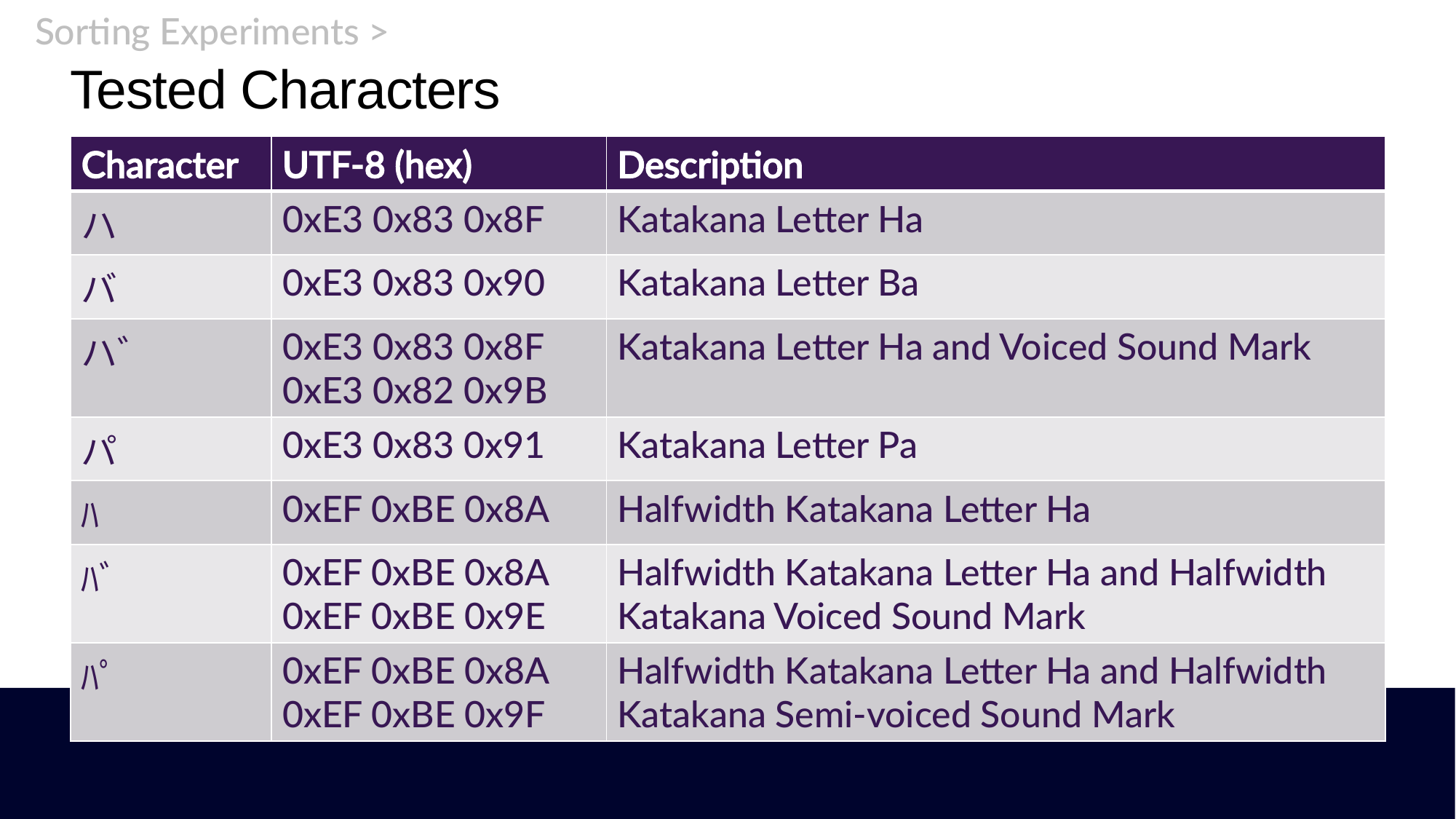

Sorting Experiments >
# Tested Characters
| Character | UTF-8 (hex) | Description |
| --- | --- | --- |
| ハ | 0xE3 0x83 0x8F | Katakana Letter Ha |
| バ | 0xE3 0x83 0x90 | Katakana Letter Ba |
| ハ゛ | 0xE3 0x83 0x8F 0xE3 0x82 0x9B | Katakana Letter Ha and Voiced Sound Mark |
| パ | 0xE3 0x83 0x91 | Katakana Letter Pa |
| ﾊ | 0xEF 0xBE 0x8A | Halfwidth Katakana Letter Ha |
| ﾊﾞ | 0xEF 0xBE 0x8A 0xEF 0xBE 0x9E | Halfwidth Katakana Letter Ha and Halfwidth Katakana Voiced Sound Mark |
| ﾊﾟ | 0xEF 0xBE 0x8A 0xEF 0xBE 0x9F | Halfwidth Katakana Letter Ha and Halfwidth Katakana Semi-voiced Sound Mark |